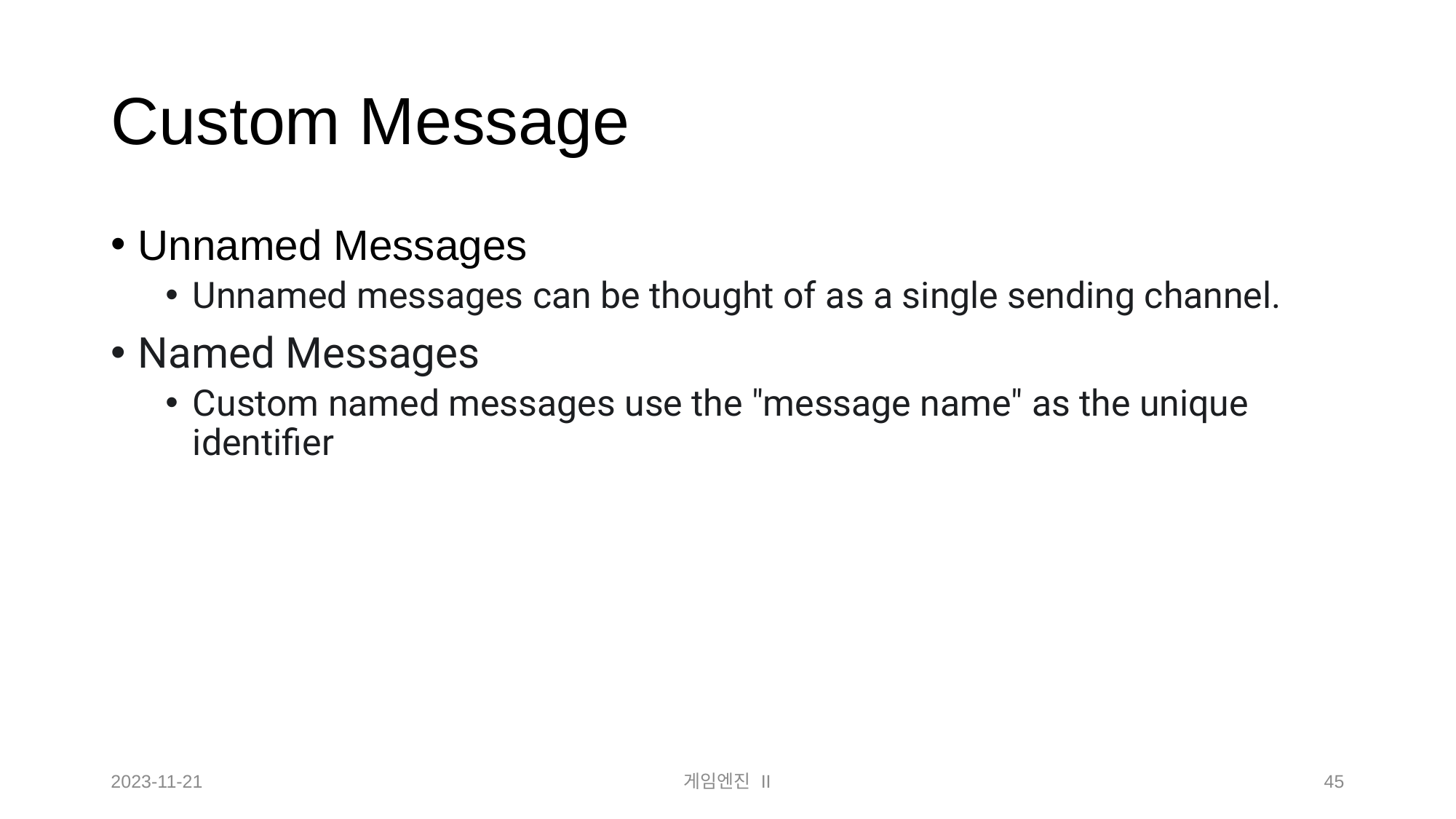

# Custom Message
Unnamed Messages
Unnamed messages can be thought of as a single sending channel.
Named Messages
Custom named messages use the "message name" as the unique identifier
2023-11-21
게임엔진 II
45